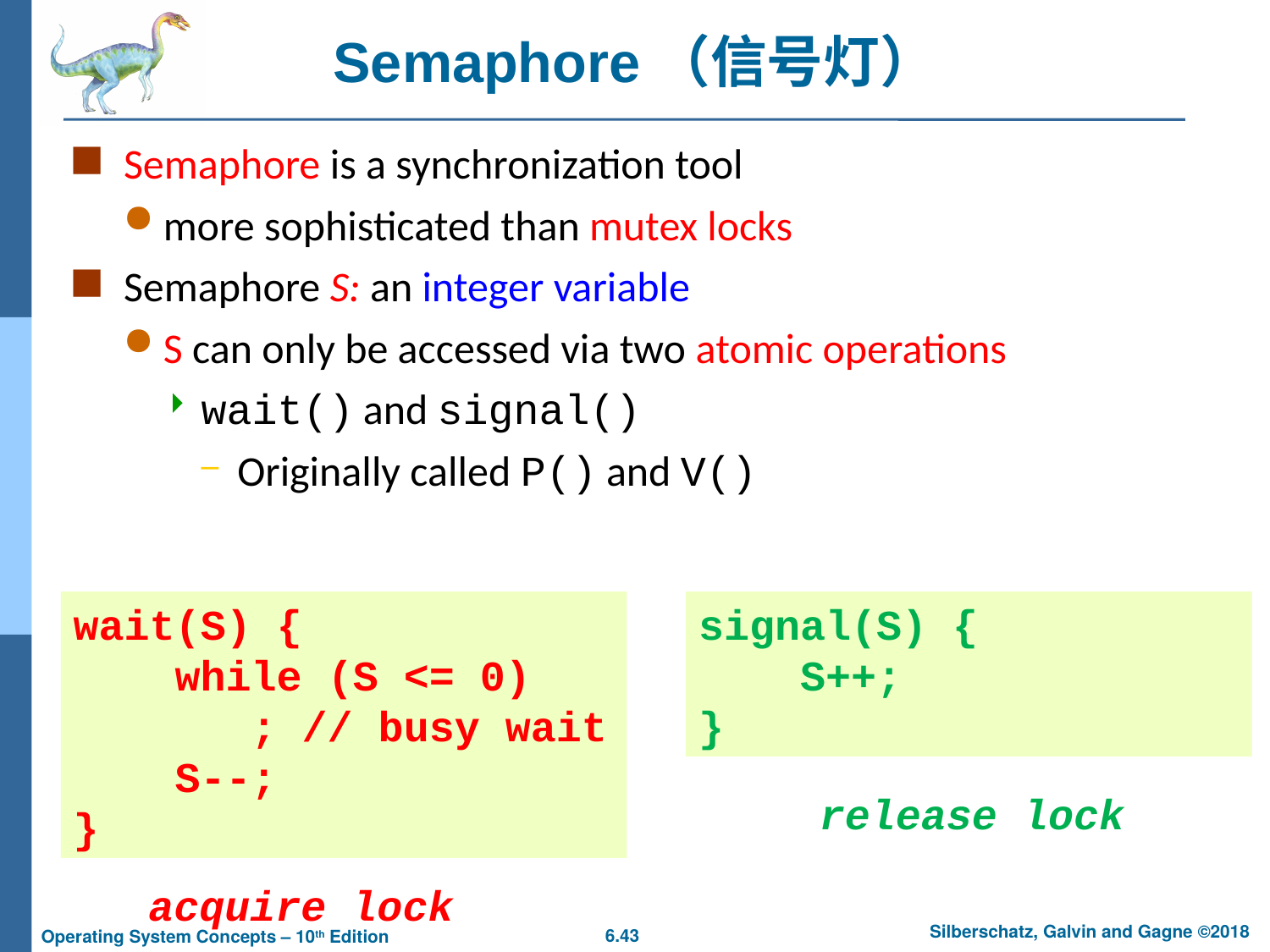

# Semaphore（信号灯）
Semaphore is a synchronization tool
more sophisticated than mutex locks
Semaphore S: an integer variable
S can only be accessed via two atomic operations
wait() and signal()
Originally called P() and V()
wait(S) {
    while (S <= 0)
       ; // busy wait
    S--;
}
signal(S) {
    S++;
}
release lock
acquire lock